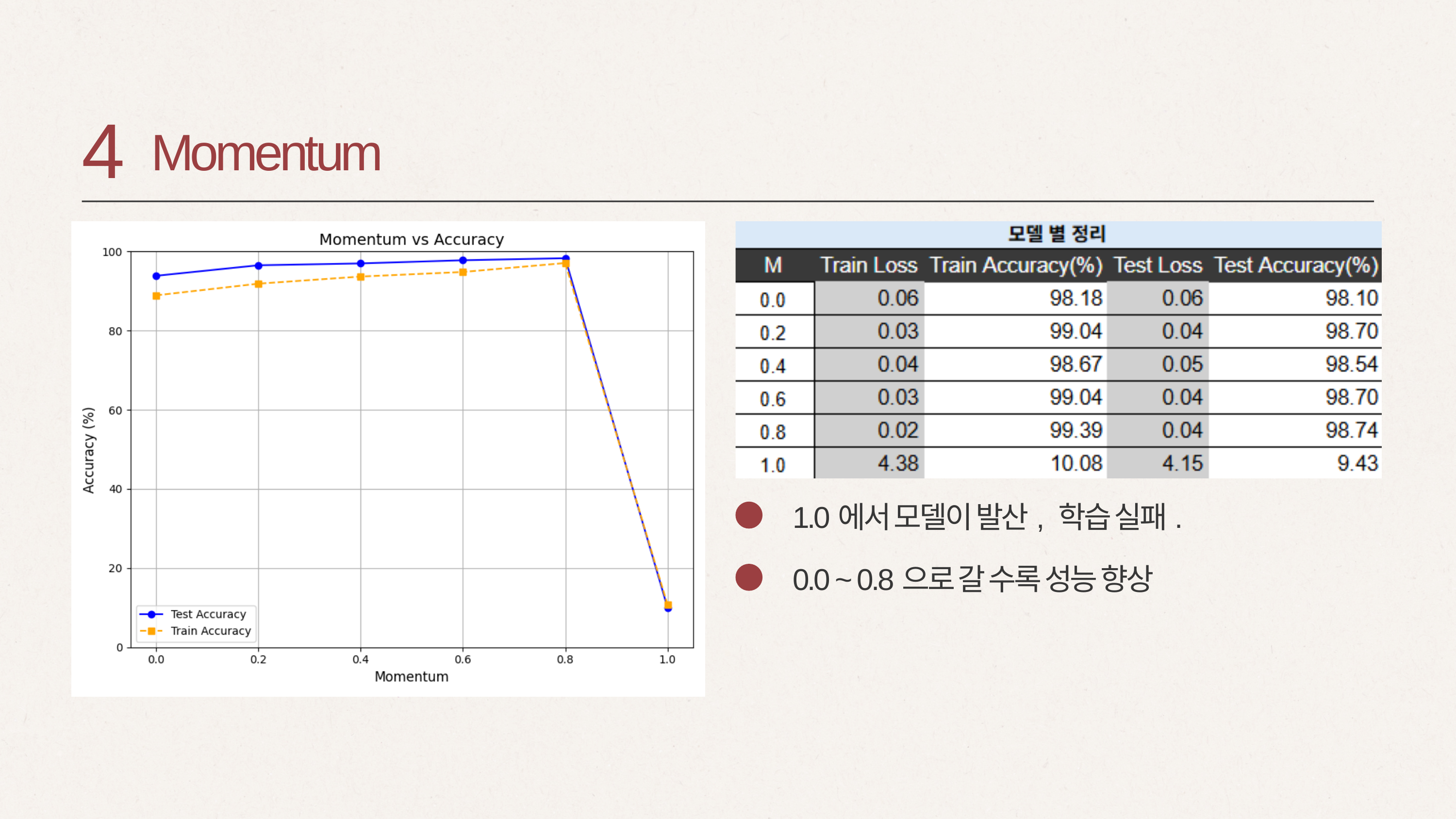

4
Momentum

1.0에서 모델이 발산, 학습 실패.

0.0 ~ 0.8으로 갈 수록 성능 향상